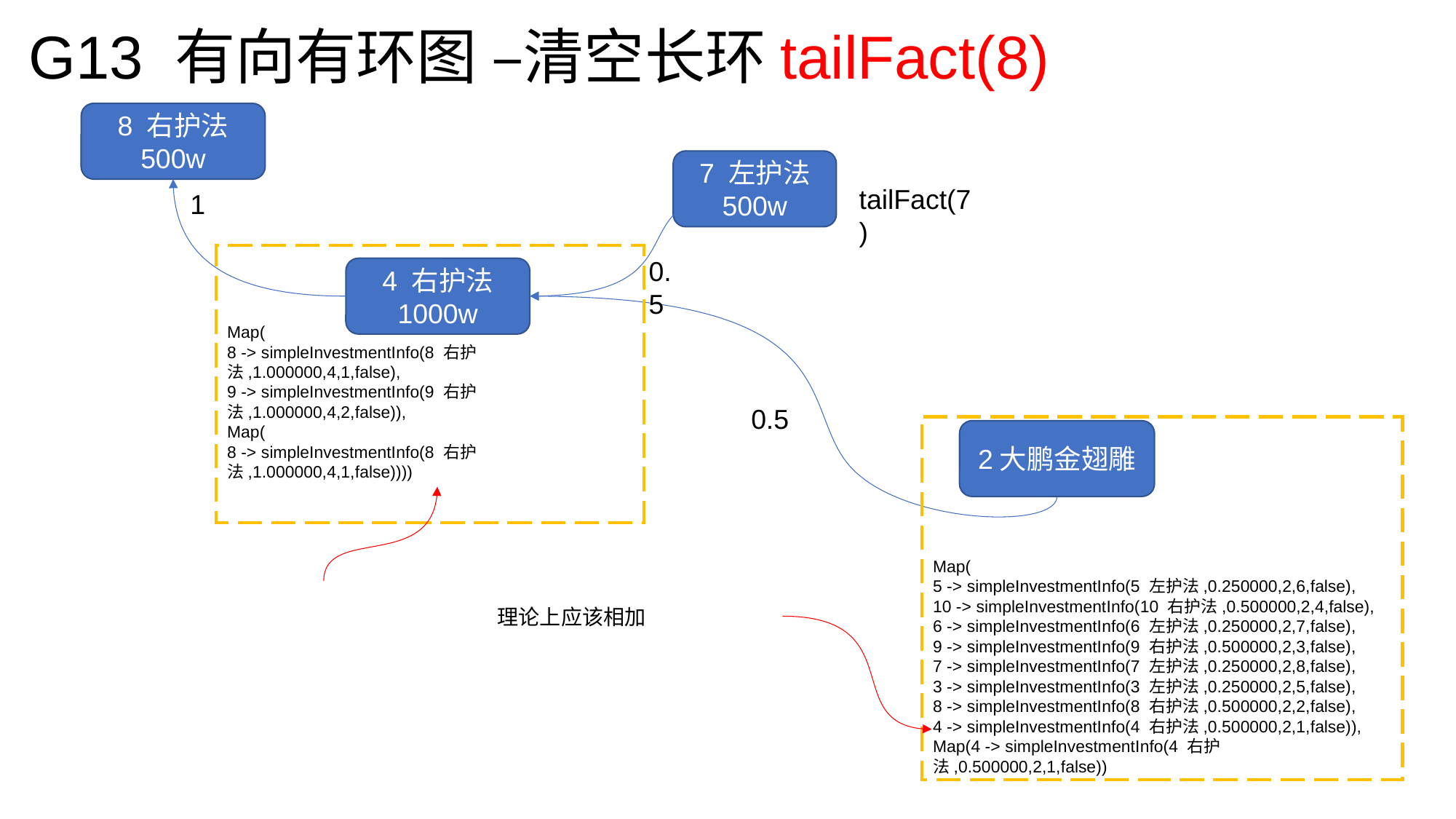

G13 有向有环图 –清空长环tailFact(8)

8 右护法
500w
7 左护法
500w
tailFact(7)
1

0.5
4 右护法
1000w
Map(
8 -> simpleInvestmentInfo(8 右护法,1.000000,4,1,false),
9 -> simpleInvestmentInfo(9 右护法,1.000000,4,2,false)),
Map(
8 -> simpleInvestmentInfo(8 右护法,1.000000,4,1,false))))
0.5

2大鹏金翅雕
Map(
5 -> simpleInvestmentInfo(5 左护法,0.250000,2,6,false),
10 -> simpleInvestmentInfo(10 右护法,0.500000,2,4,false),
6 -> simpleInvestmentInfo(6 左护法,0.250000,2,7,false),
9 -> simpleInvestmentInfo(9 右护法,0.500000,2,3,false),
7 -> simpleInvestmentInfo(7 左护法,0.250000,2,8,false),
3 -> simpleInvestmentInfo(3 左护法,0.250000,2,5,false),
8 -> simpleInvestmentInfo(8 右护法,0.500000,2,2,false),
4 -> simpleInvestmentInfo(4 右护法,0.500000,2,1,false)),
Map(4 -> simpleInvestmentInfo(4 右护法,0.500000,2,1,false))
理论上应该相加